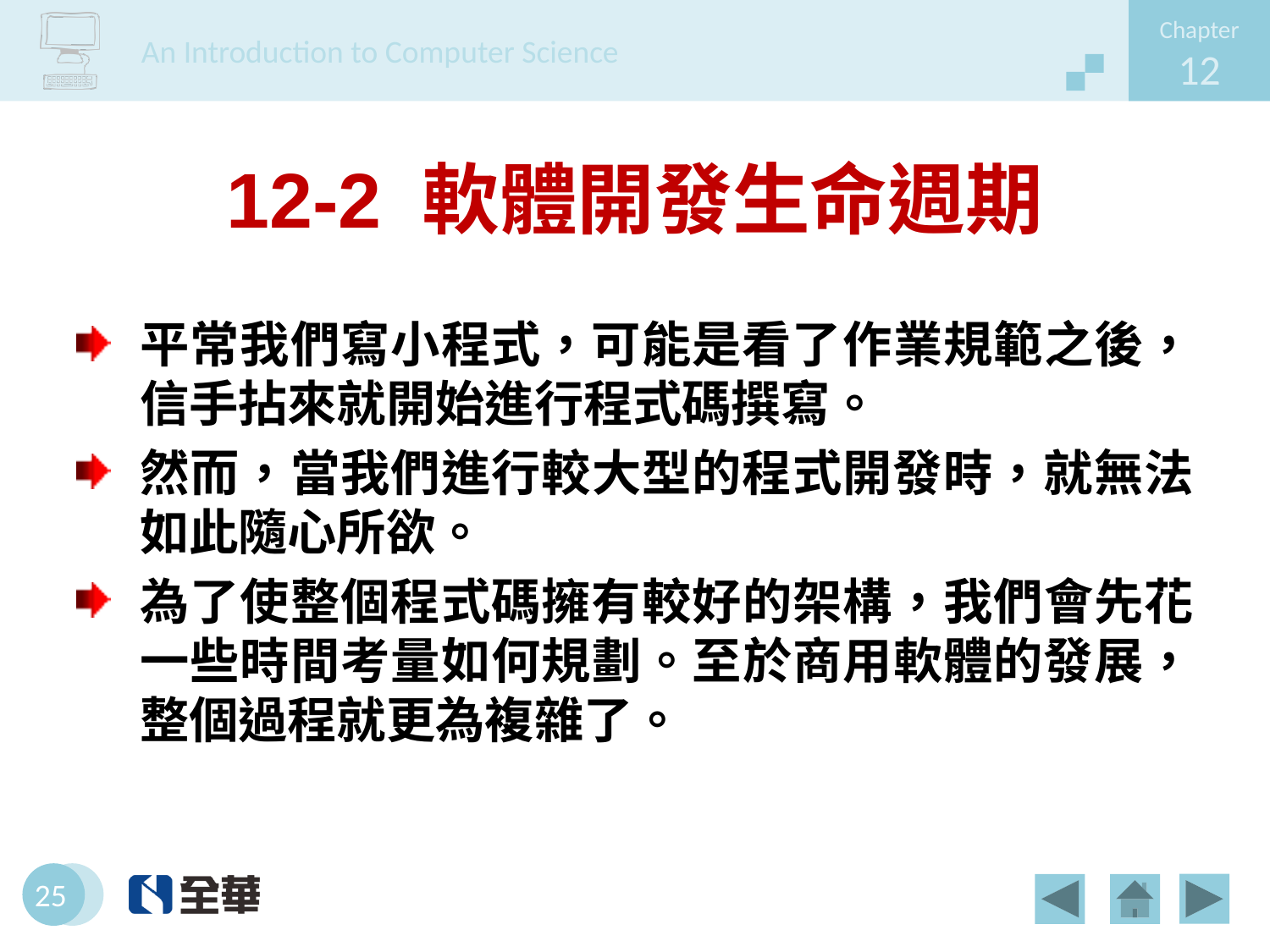

# 12-2 軟體開發生命週期
平常我們寫小程式，可能是看了作業規範之後，信手拈來就開始進行程式碼撰寫。
然而，當我們進行較大型的程式開發時，就無法如此隨心所欲。
為了使整個程式碼擁有較好的架構，我們會先花一些時間考量如何規劃。至於商用軟體的發展，整個過程就更為複雜了。